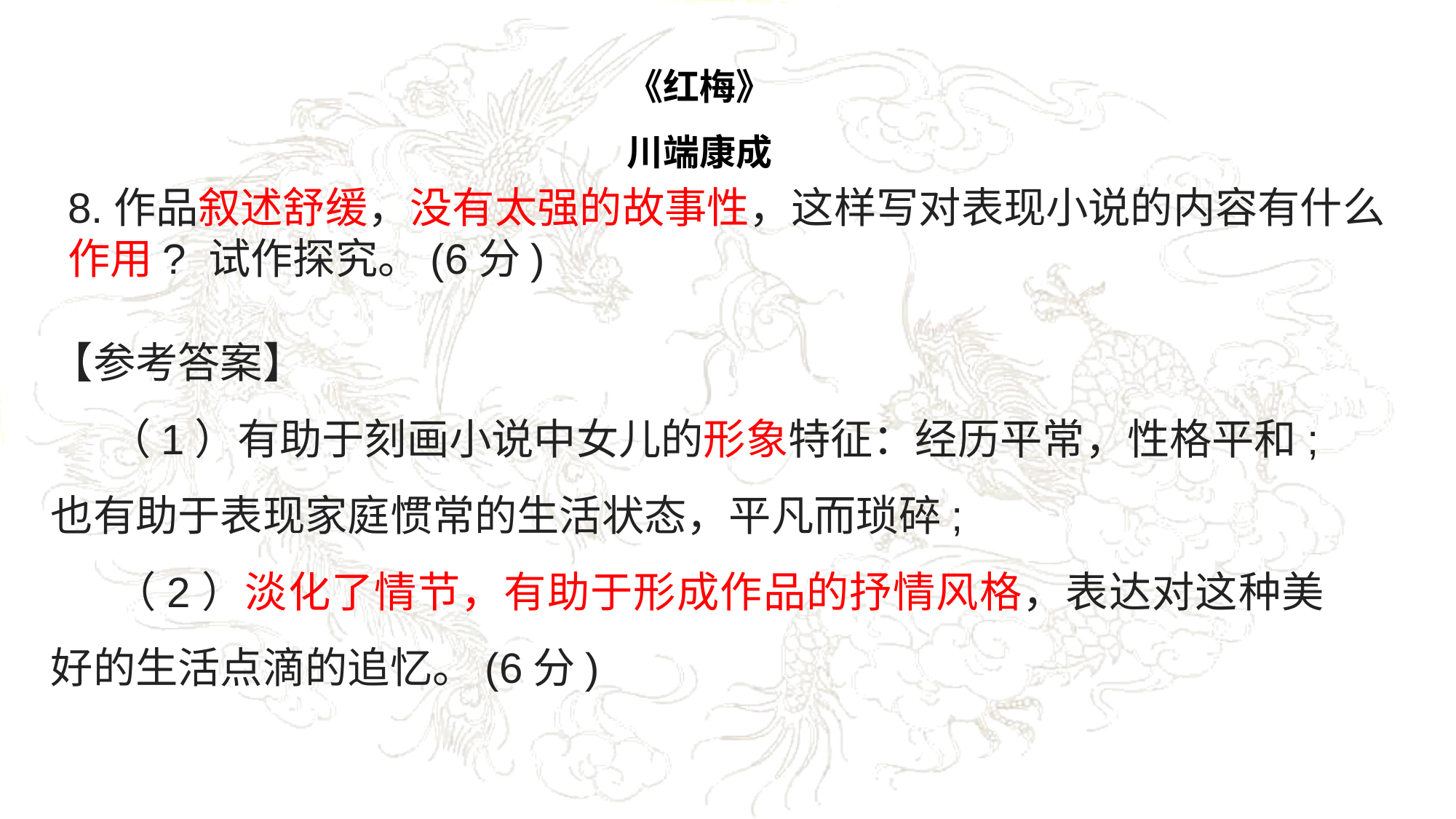

《红梅》
川端康成
8.作品叙述舒缓，没有太强的故事性，这样写对表现小说的内容有什么作用? 试作探究。(6分)
【参考答案】
     （1）有助于刻画小说中女儿的形象特征：经历平常，性格平和;也有助于表现家庭惯常的生活状态，平凡而琐碎;
     （2）淡化了情节，有助于形成作品的抒情风格，表达对这种美好的生活点滴的追忆。(6分)